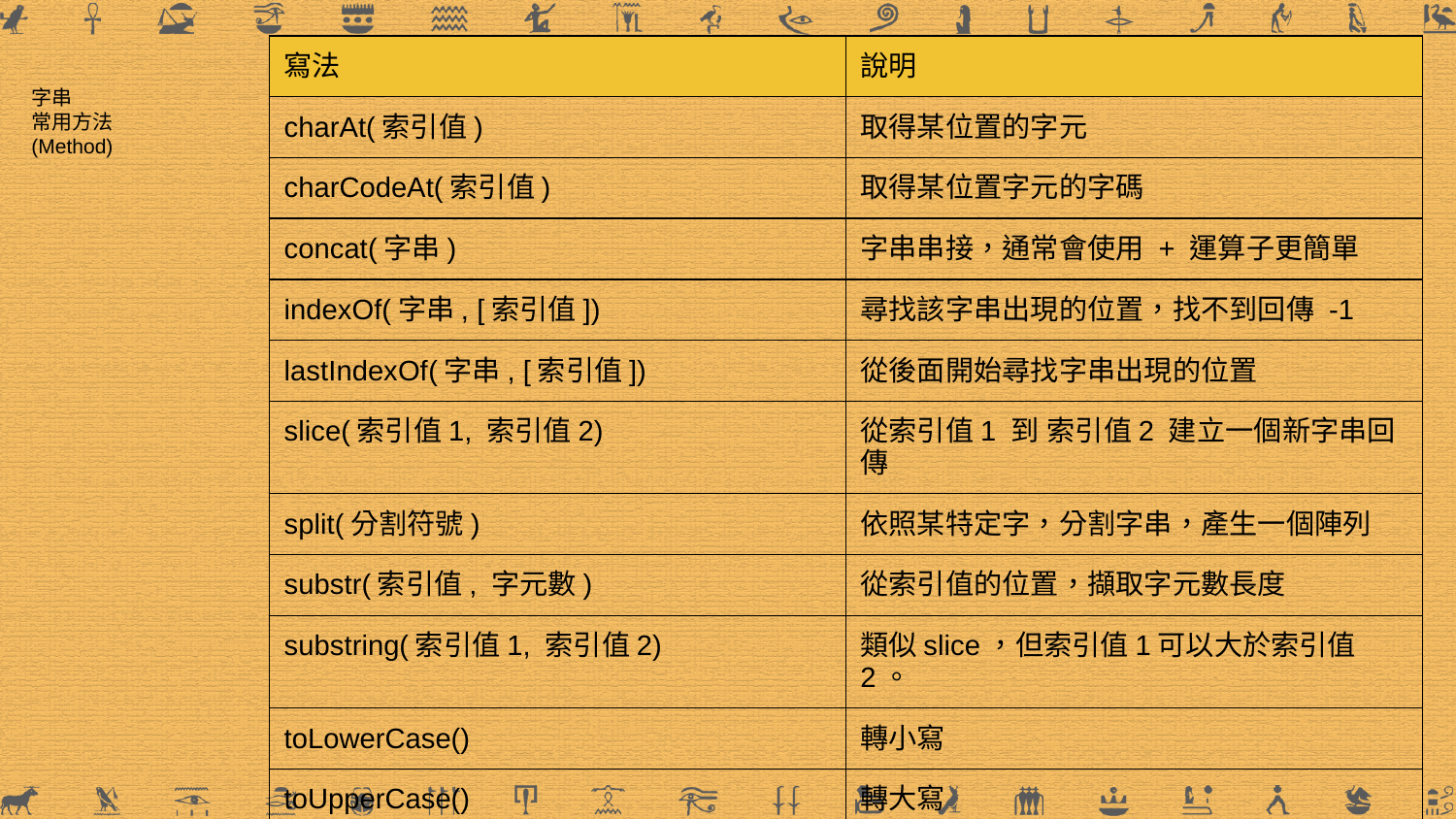

| 寫法 | 說明 |
| --- | --- |
| charAt(索引值) | 取得某位置的字元 |
| charCodeAt(索引值) | 取得某位置字元的字碼 |
| concat(字串) | 字串串接，通常會使用 + 運算子更簡單 |
| indexOf(字串, [索引值]) | 尋找該字串出現的位置，找不到回傳 -1 |
| lastIndexOf(字串, [索引值]) | 從後面開始尋找字串出現的位置 |
| slice(索引值1, 索引值2) | 從索引值1 到 索引值2 建立一個新字串回傳 |
| split(分割符號) | 依照某特定字，分割字串，產生一個陣列 |
| substr(索引值, 字元數) | 從索引值的位置，擷取字元數長度 |
| substring(索引值1, 索引值2) | 類似slice，但索引值1可以大於索引值2。 |
| toLowerCase() | 轉小寫 |
| toUpperCase() | 轉大寫 |
# 字串
常用方法
(Method)